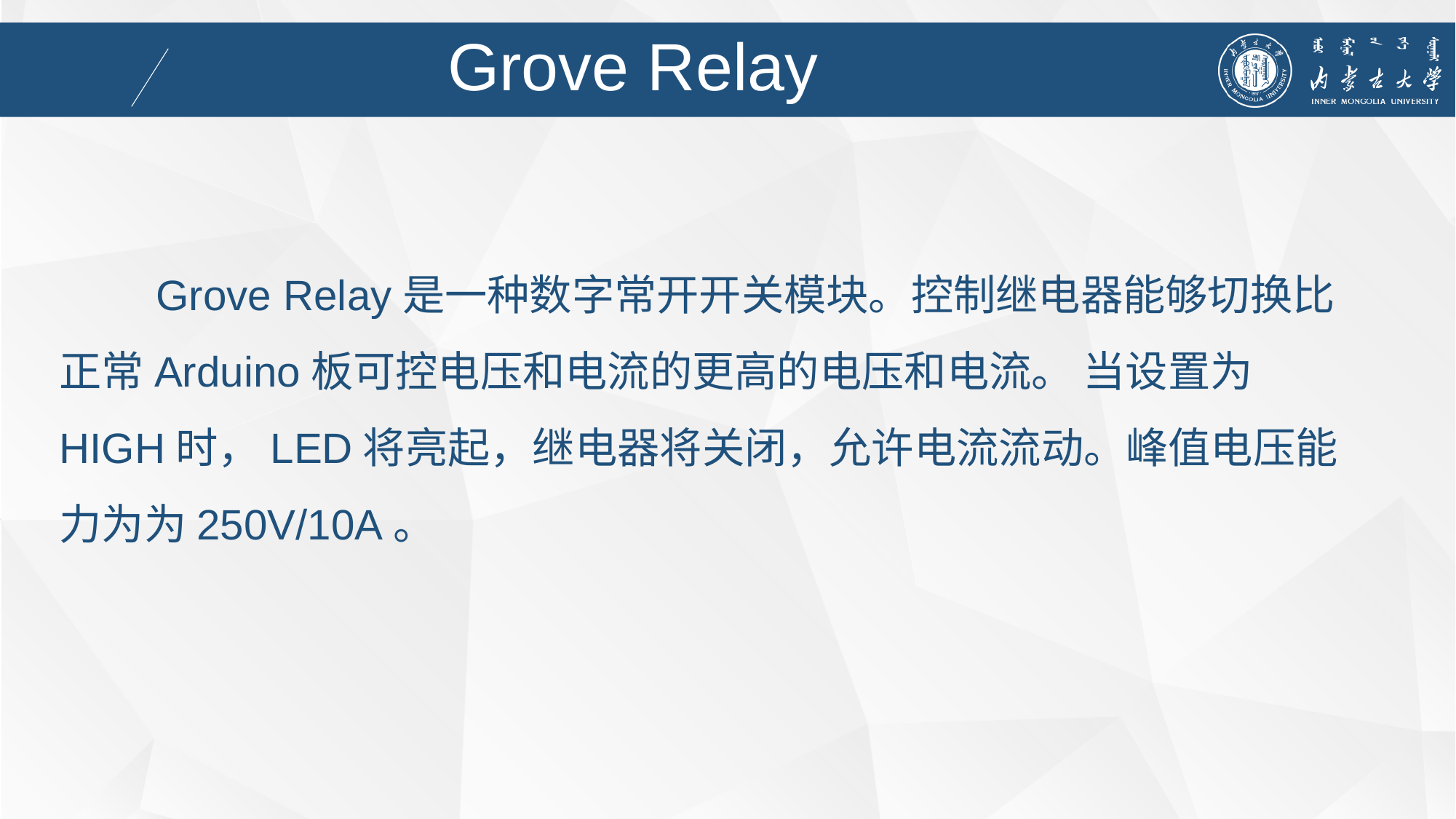

Grove Relay
 Grove Relay是一种数字常开开关模块。控制继电器能够切换比正常Arduino板可控电压和电流的更高的电压和电流。 当设置为HIGH时，LED将亮起，继电器将关闭，允许电流流动。峰值电压能力为为250V/10A。